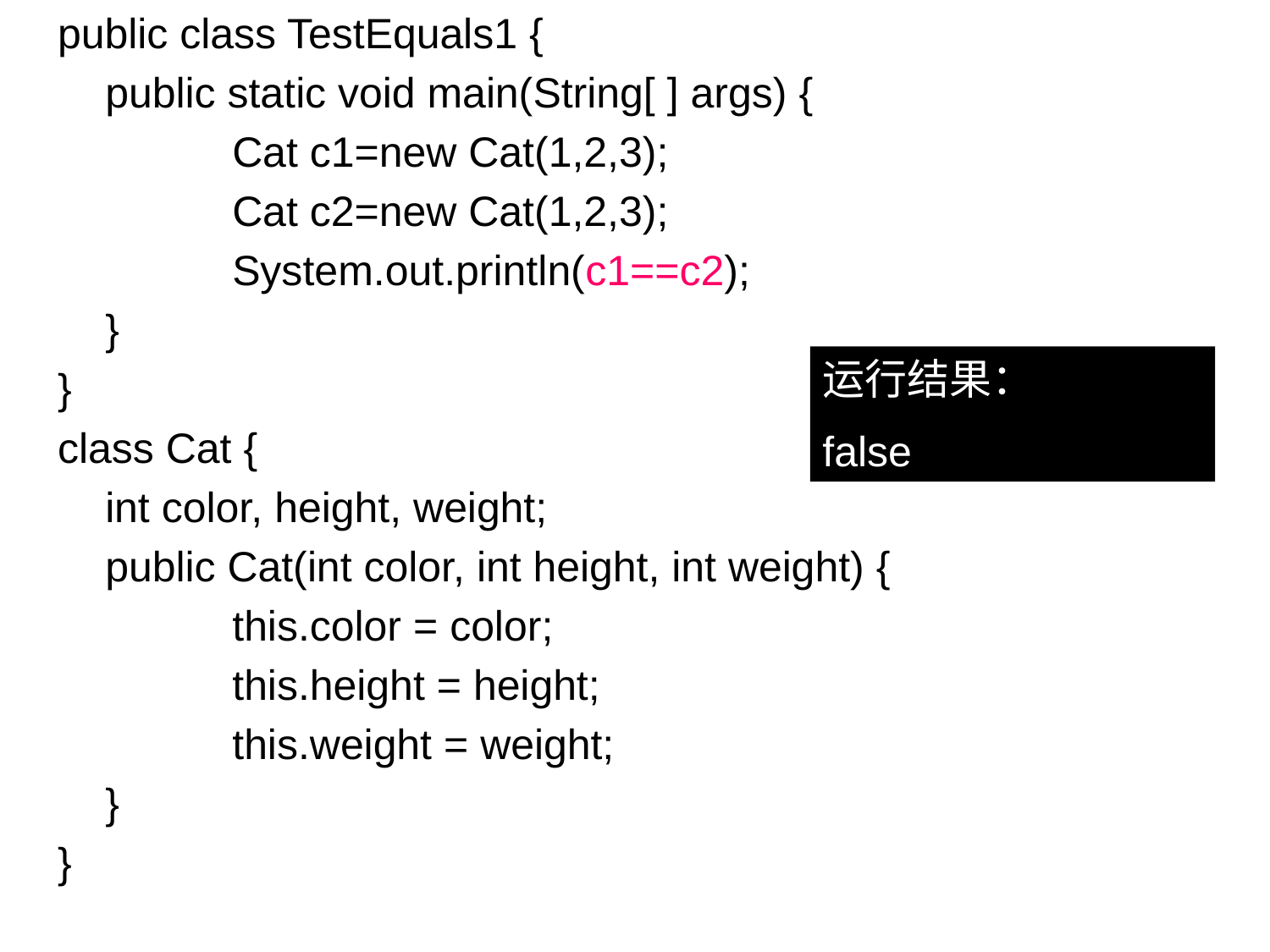

public class TestEquals1 {
	public static void main(String[ ] args) {
		Cat c1=new Cat(1,2,3);
		Cat c2=new Cat(1,2,3);
		System.out.println(c1==c2);
	}
}
class Cat {
	int color, height, weight;
	public Cat(int color, int height, int weight) {
		this.color = color;
		this.height = height;
		this.weight = weight;
	}
}
运行结果：
false